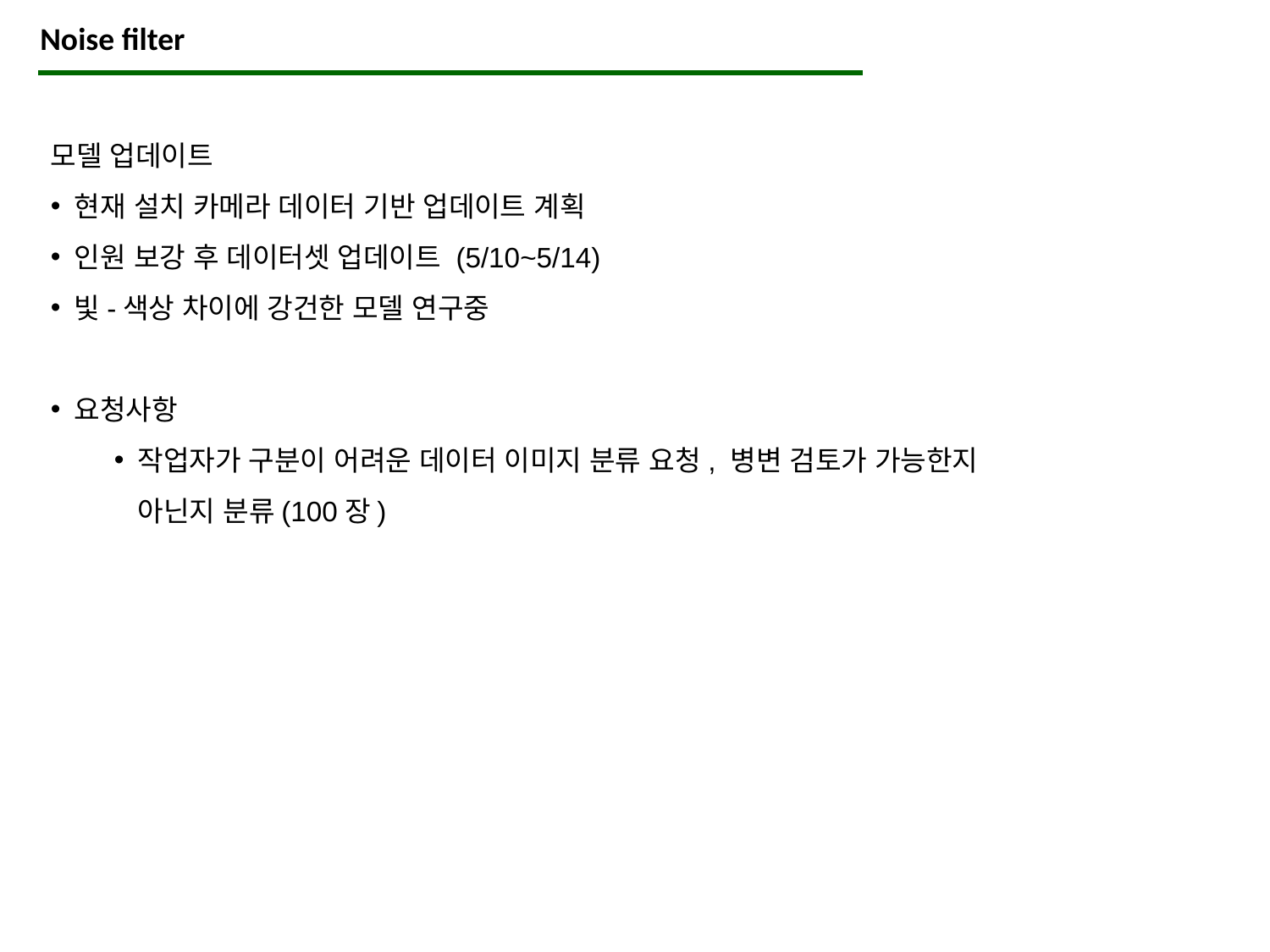

Noise filter
모델 업데이트
현재 설치 카메라 데이터 기반 업데이트 계획
인원 보강 후 데이터셋 업데이트 (5/10~5/14)
빛-색상 차이에 강건한 모델 연구중

요청사항
작업자가 구분이 어려운 데이터 이미지 분류 요청, 병변 검토가 가능한지 아닌지 분류(100장)